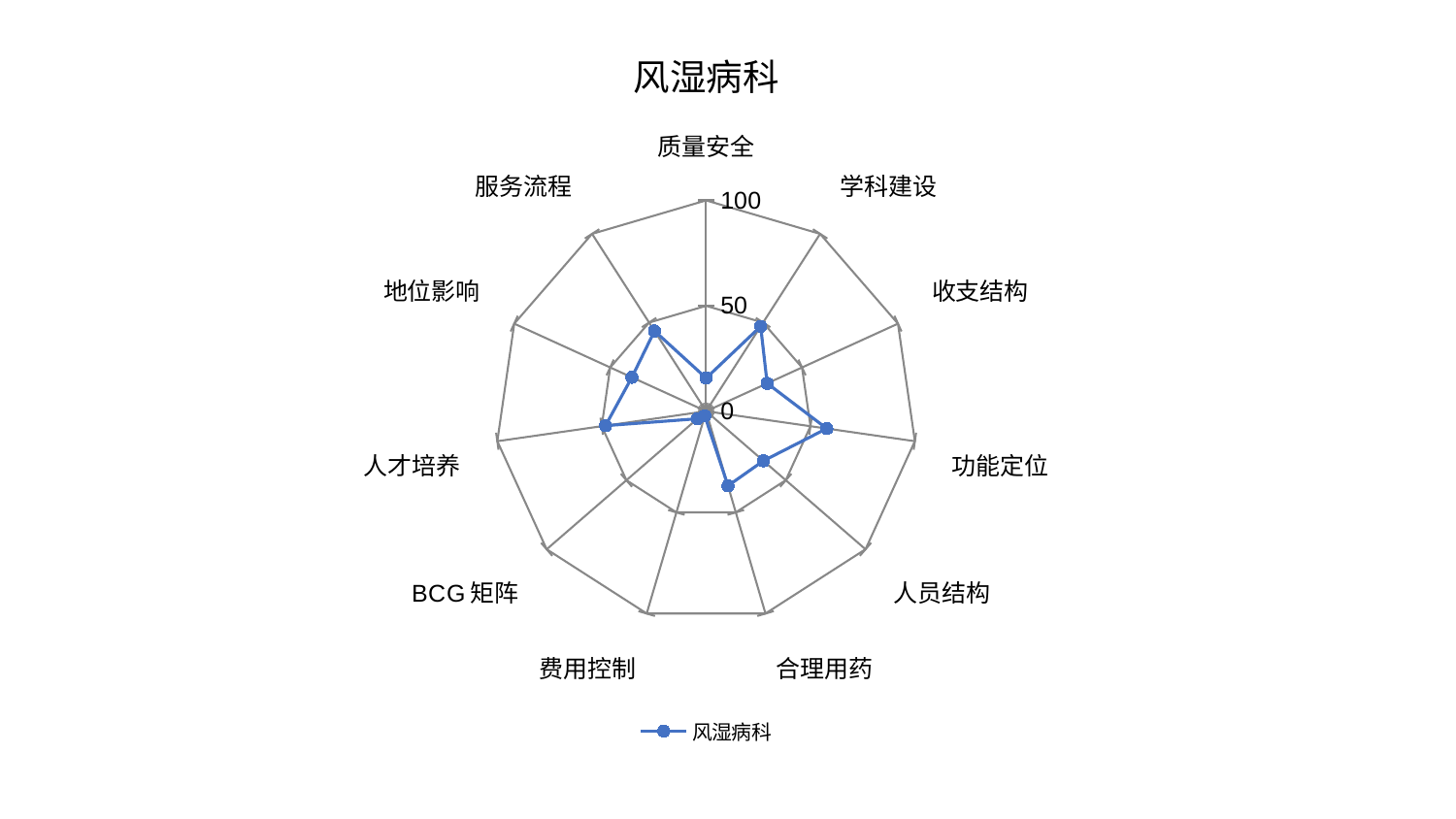

### Chart: 风湿病科

| Category | 风湿病科 |
|---|---|
| 质量安全 | 15.715262289985821 |
| 学科建设 | 47.85836041233697 |
| 收支结构 | 31.843024463048028 |
| 功能定位 | 57.80582453212272 |
| 人员结构 | 35.93956388420609 |
| 合理用药 | 36.86793765039517 |
| 费用控制 | 2.284373062292471 |
| BCG矩阵 | 5.462104545911483 |
| 人才培养 | 48.183473933316655 |
| 地位影响 | 38.6895484233775 |
| 服务流程 | 45.268329412557854 |
151